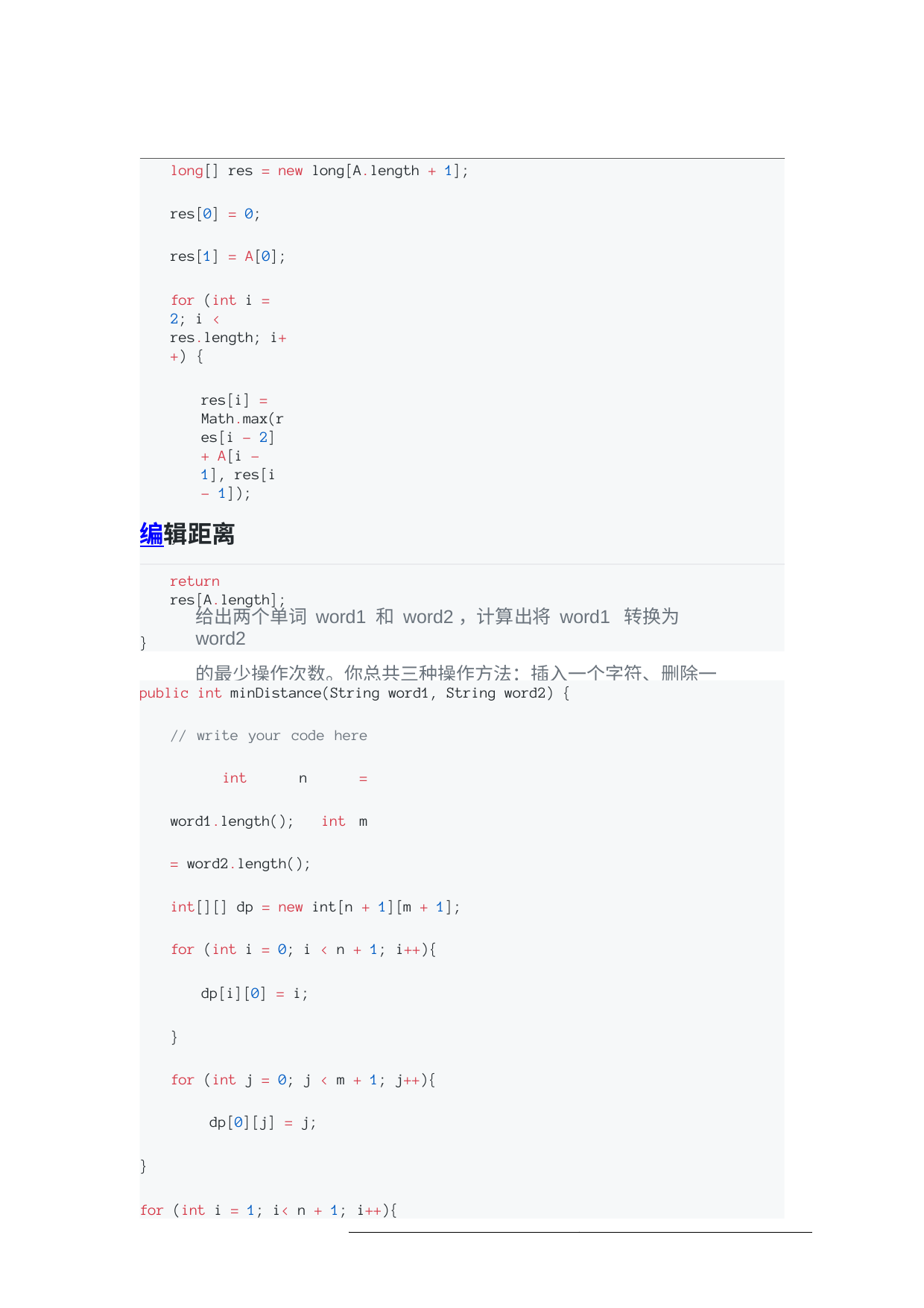

long[] res = new long[A.length + 1];
res[0] = 0;  res[1] = A[0];

for (int i = 2; i < res.length; i++) {

res[i] = Math.max(res[i - 2] + A[i - 1], res[i - 1]);

}

return res[A.length];

}
编辑距离

给出两个单词 word1 和 word2，计算出将 word1 转换为 word2
的最少操作次数。你总共三种操作方法：插入一个字符、删除一个 字符、替换一个字符。

public int minDistance(String word1, String word2) {
// write your code here  int n = word1.length();  int m = word2.length();
int[][] dp = new int[n + 1][m + 1];  for (int i = 0; i < n + 1; i++){

dp[i][0] = i;

}
for (int j = 0; j < m + 1; j++){  dp[0][j] = j;

}

for (int i = 1; i< n + 1; i++){